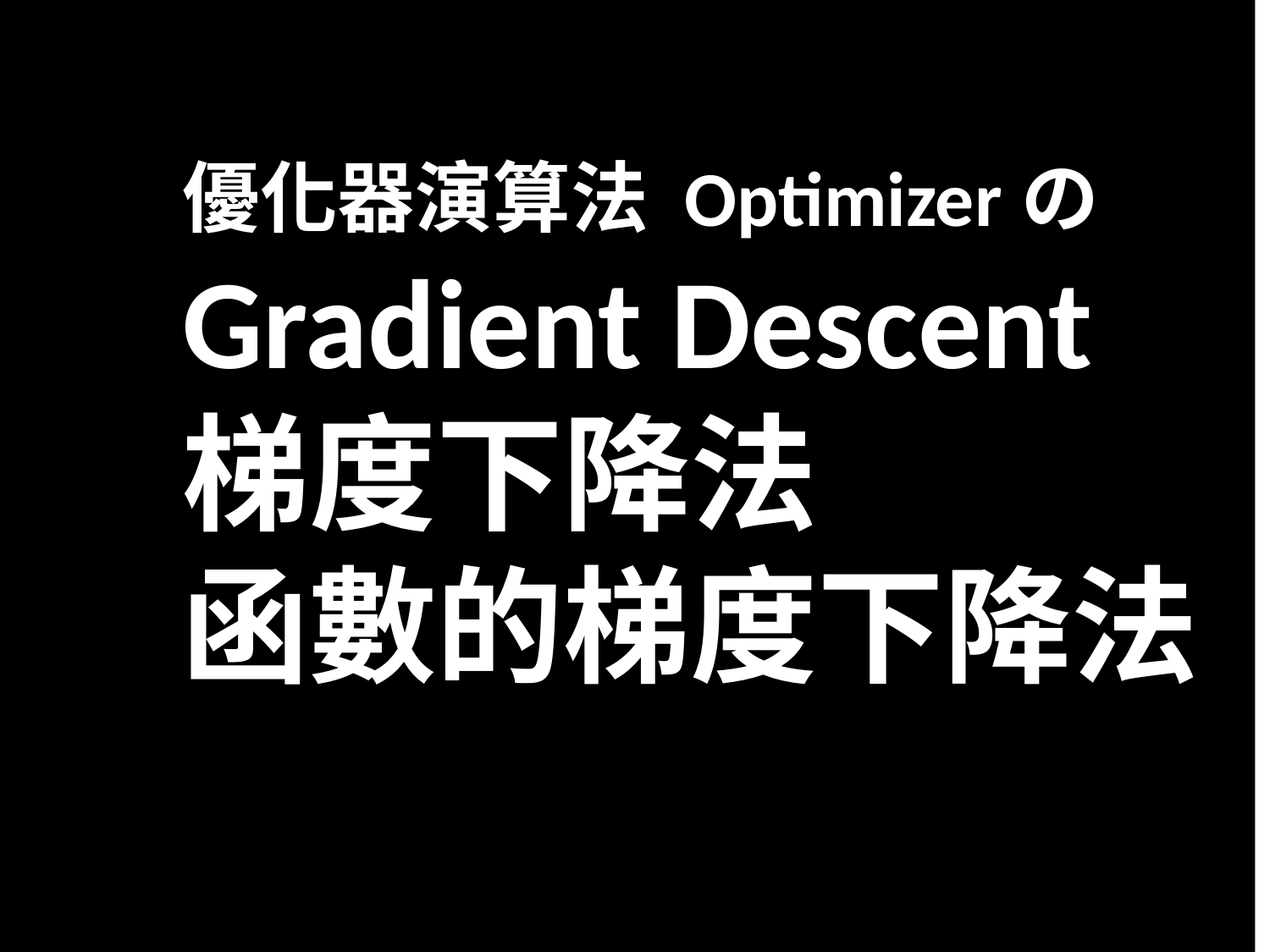

#
優化器演算法 Optimizerの
Gradient Descent
梯度下降法
函數的梯度下降法

67